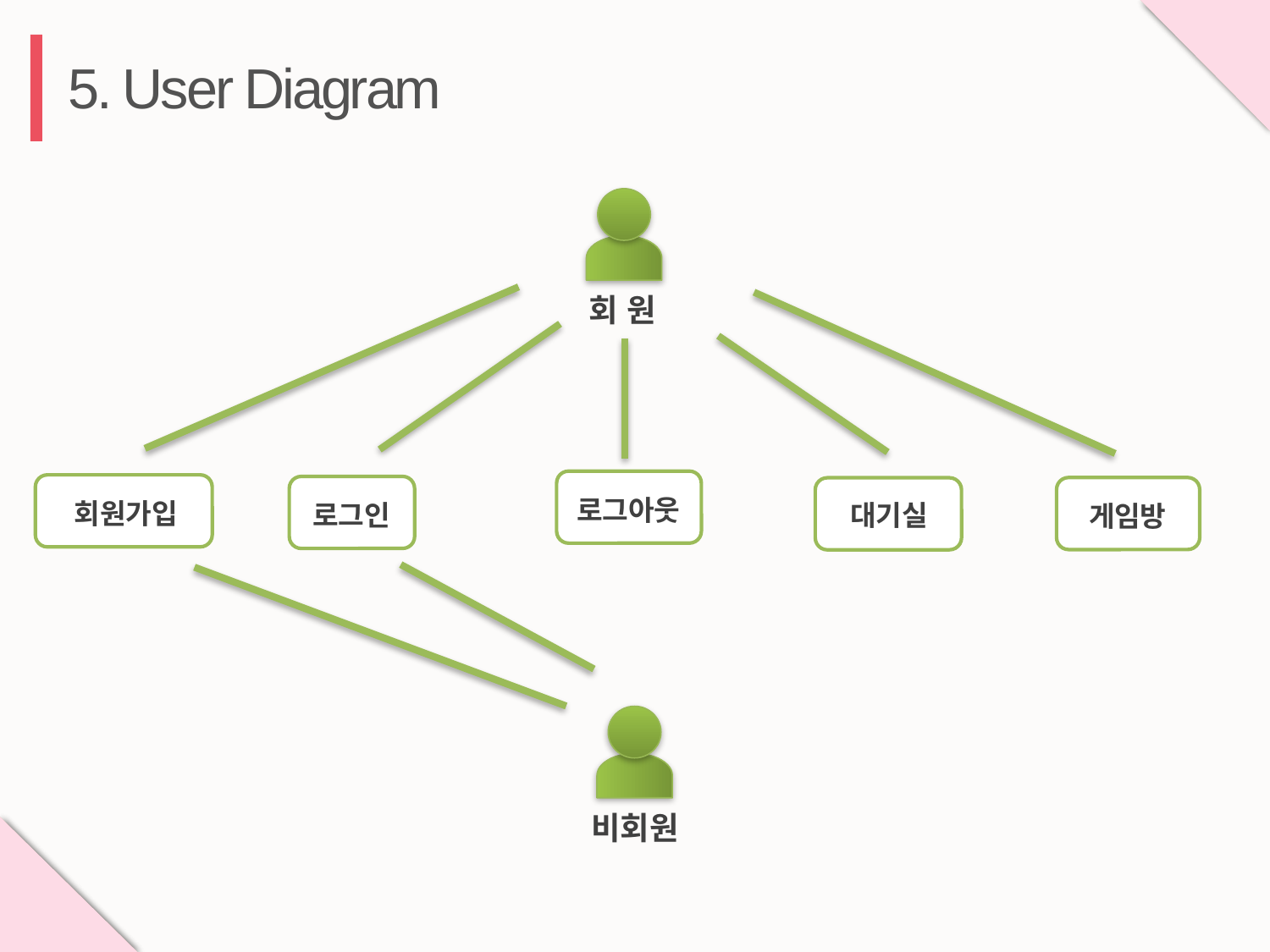

5. User Diagram

회 원

로그아웃

회원가입

로그인

게임방

대기실

비회원